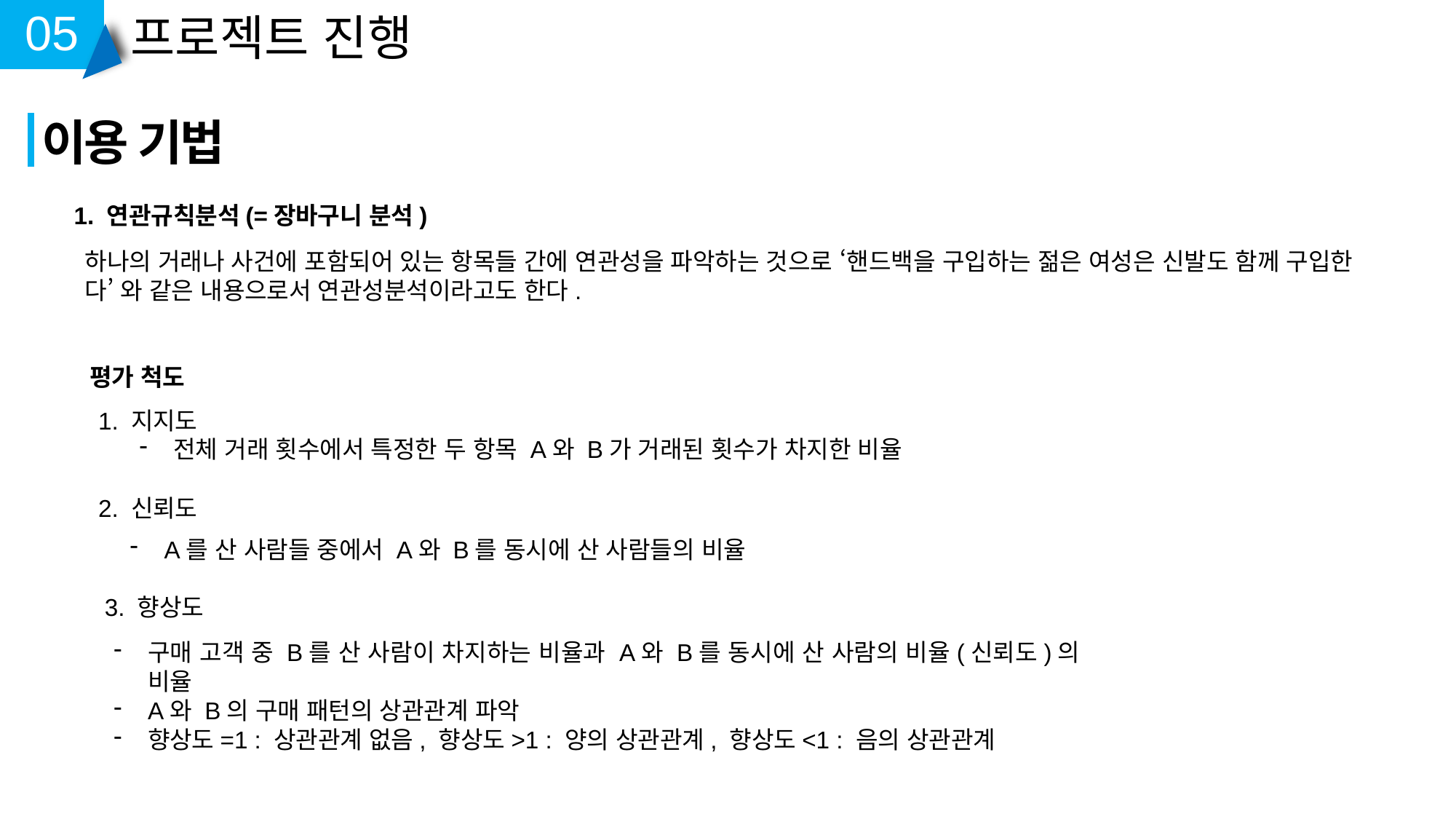

05
프로젝트 진행

이용 기법
1. 연관규칙분석(=장바구니 분석)
하나의 거래나 사건에 포함되어 있는 항목들 간에 연관성을 파악하는 것으로 ‘핸드백을 구입하는 젊은 여성은 신발도 함께 구입한다’ 와 같은 내용으로서 연관성분석이라고도 한다.
평가 척도
1. 지지도
전체 거래 횟수에서 특정한 두 항목 A와 B가 거래된 횟수가 차지한 비율
2. 신뢰도
A를 산 사람들 중에서 A와 B를 동시에 산 사람들의 비율
3. 향상도
구매 고객 중 B를 산 사람이 차지하는 비율과 A와 B를 동시에 산 사람의 비율(신뢰도)의 비율
A와 B의 구매 패턴의 상관관계 파악
향상도=1 : 상관관계 없음, 향상도>1 : 양의 상관관계, 향상도<1 : 음의 상관관계